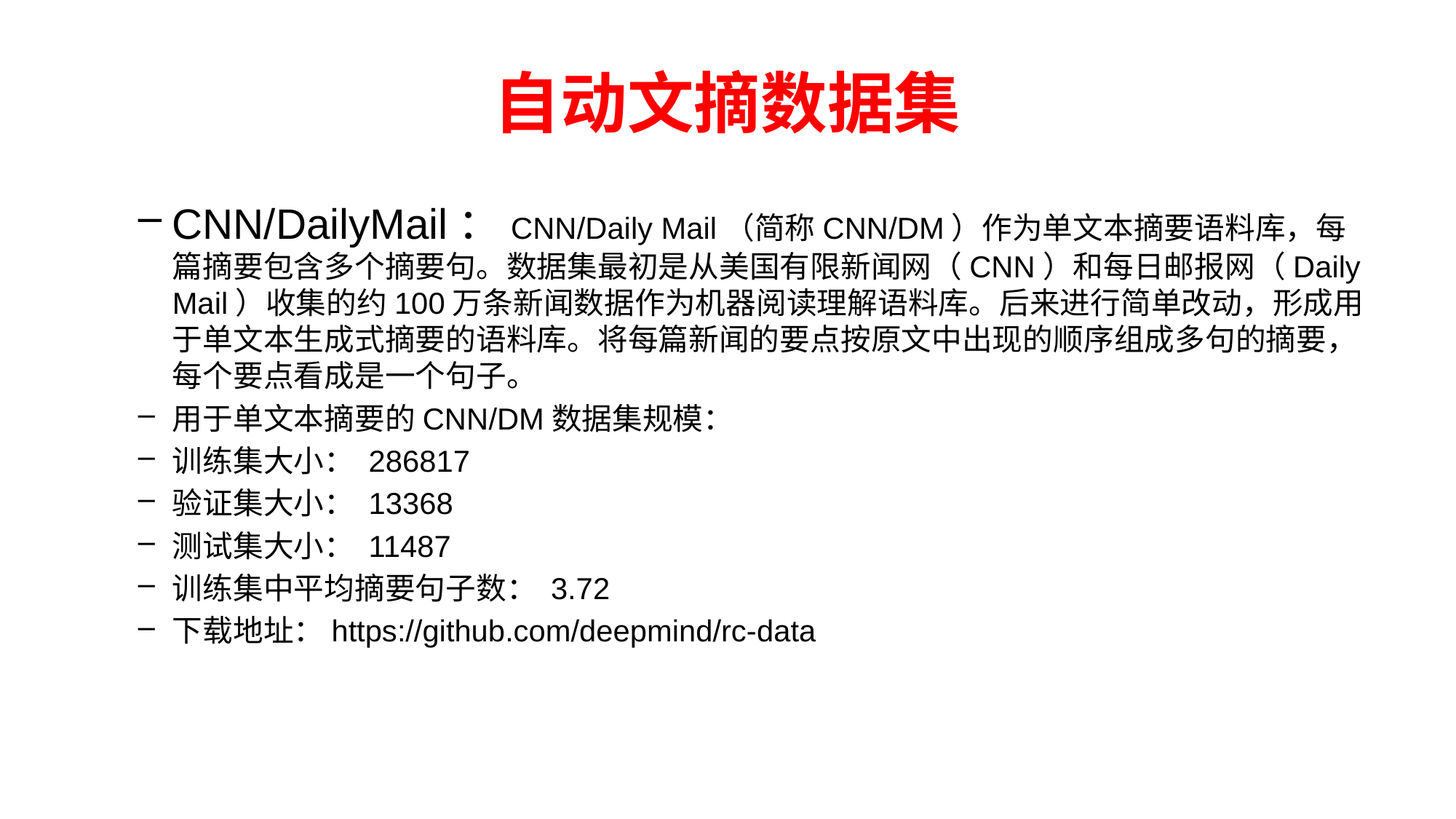

# 自动文摘数据集
CNN/DailyMail：CNN/Daily Mail（简称CNN/DM）作为单文本摘要语料库，每篇摘要包含多个摘要句。数据集最初是从美国有限新闻网（CNN）和每日邮报网（Daily Mail）收集的约100万条新闻数据作为机器阅读理解语料库。后来进行简单改动，形成用于单文本生成式摘要的语料库。将每篇新闻的要点按原文中出现的顺序组成多句的摘要，每个要点看成是一个句子。
用于单文本摘要的CNN/DM数据集规模：
训练集大小： 286817
验证集大小： 13368
测试集大小： 11487
训练集中平均摘要句子数： 3.72
下载地址：https://github.com/deepmind/rc-data

55